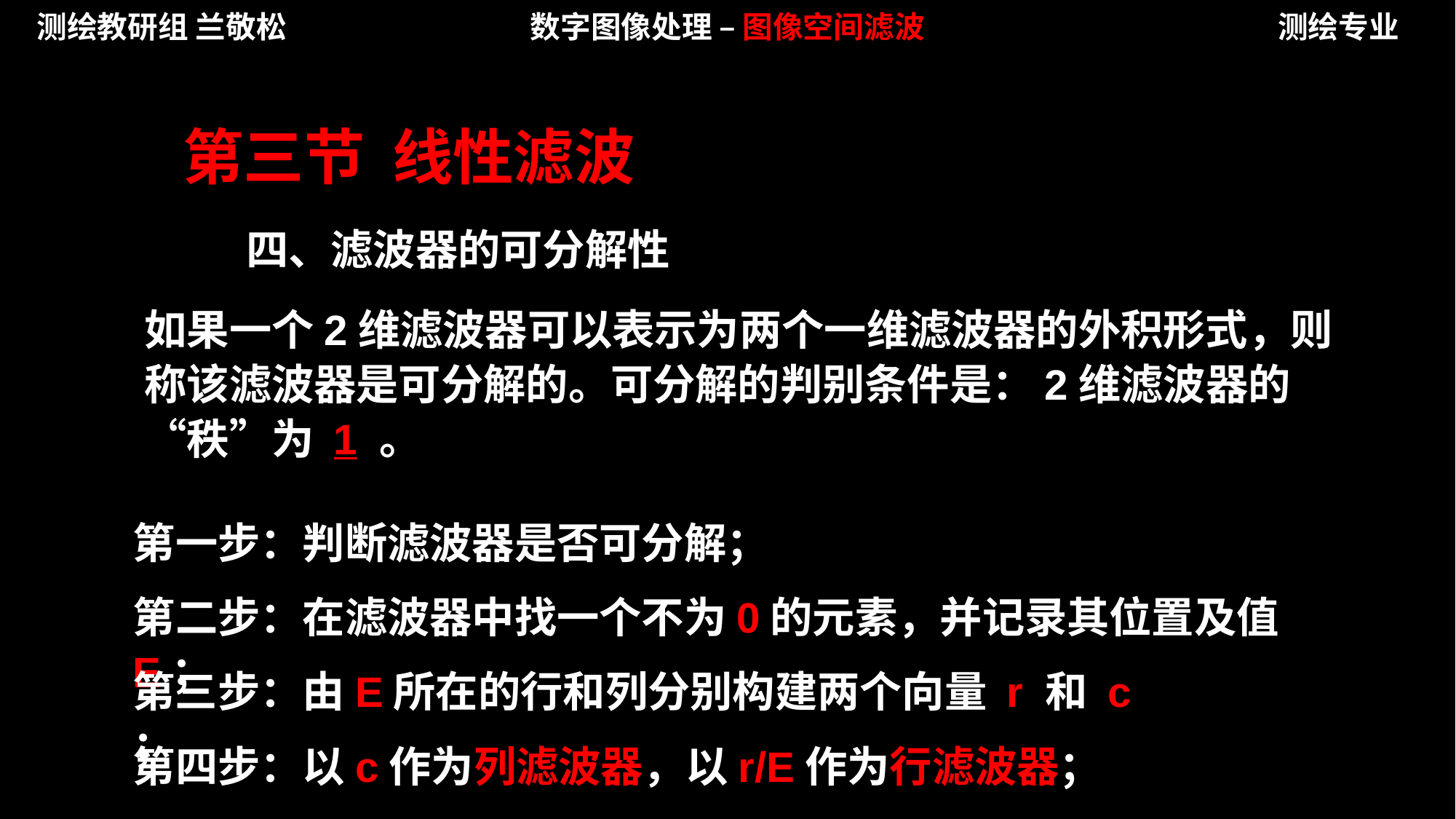

测绘教研组 兰敬松
数字图像处理 – 图像空间滤波
测绘专业
第三节  线性滤波
四、滤波器的可分解性
如果一个2维滤波器可以表示为两个一维滤波器的外积形式，则称该滤波器是可分解的。可分解的判别条件是：2维滤波器的“秩”为 1 。
第一步：判断滤波器是否可分解；
第二步：在滤波器中找一个不为0的元素，并记录其位置及值E；
第三步：由E所在的行和列分别构建两个向量 r 和 c ；
第四步：以c作为列滤波器，以r/E作为行滤波器；